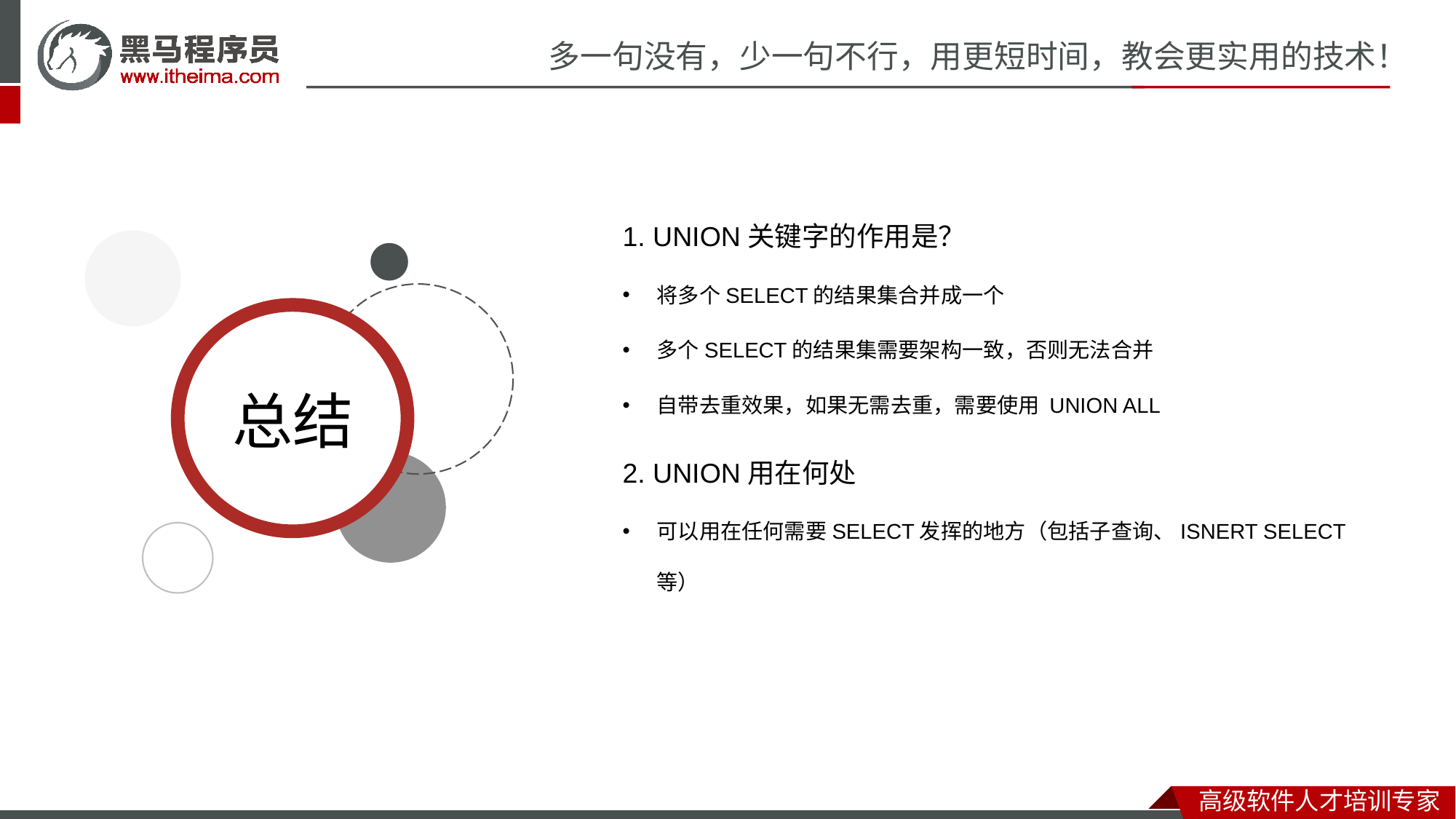

1. UNION关键字的作用是？
将多个SELECT的结果集合并成一个
多个SELECT的结果集需要架构一致，否则无法合并
自带去重效果，如果无需去重，需要使用 UNION ALL
2. UNION用在何处
可以用在任何需要SELECT发挥的地方（包括子查询、ISNERT SELECT等）